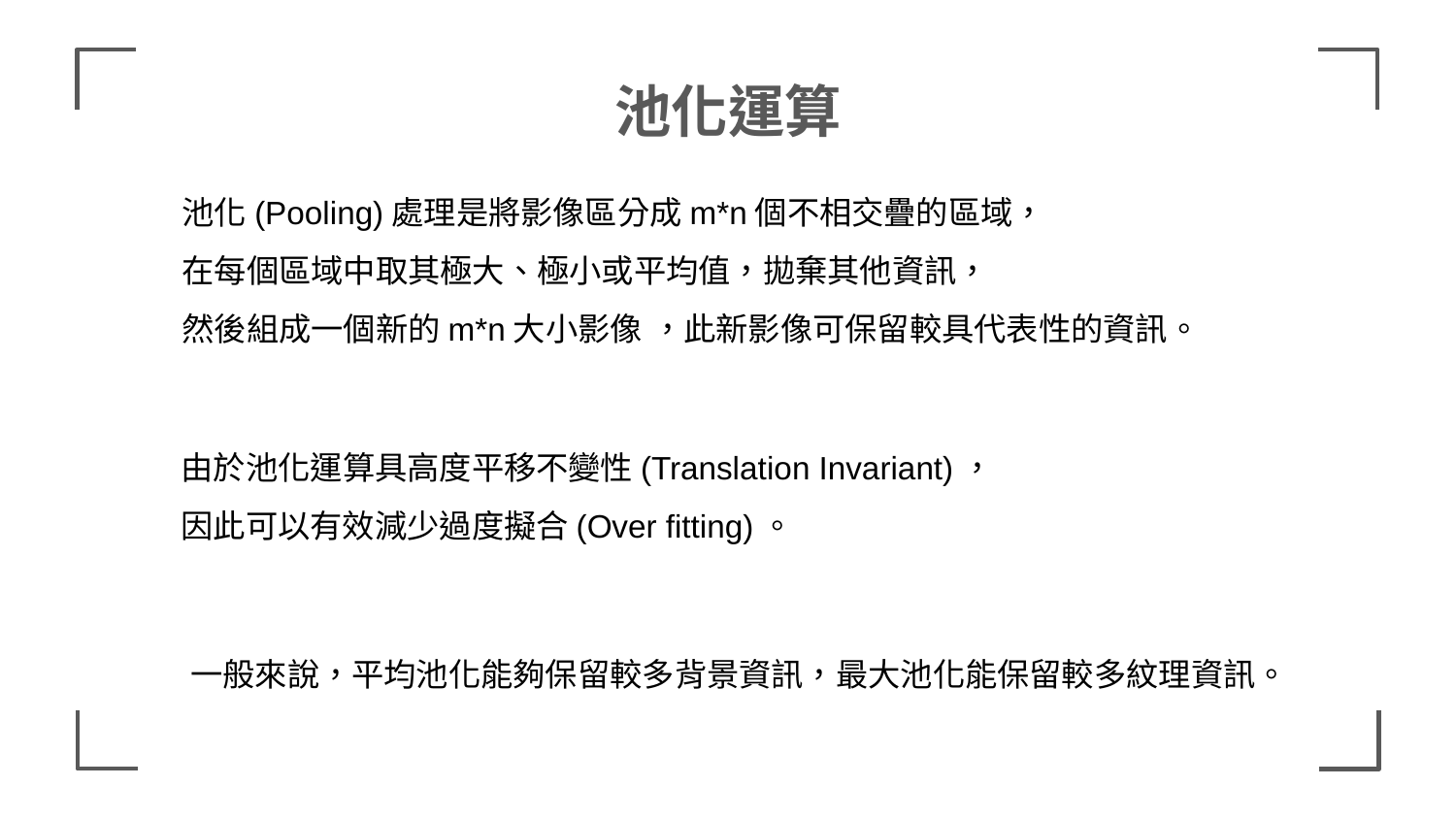

# 池化運算
池化(Pooling)處理是將影像區分成m*n個不相交疊的區域，
在每個區域中取其極大、極小或平均值，拋棄其他資訊，
然後組成一個新的m*n大小影像 ，此新影像可保留較具代表性的資訊。
由於池化運算具高度平移不變性(Translation Invariant)，
因此可以有效減少過度擬合(Over fitting)。
一般來說，平均池化能夠保留較多背景資訊，最大池化能保留較多紋理資訊。